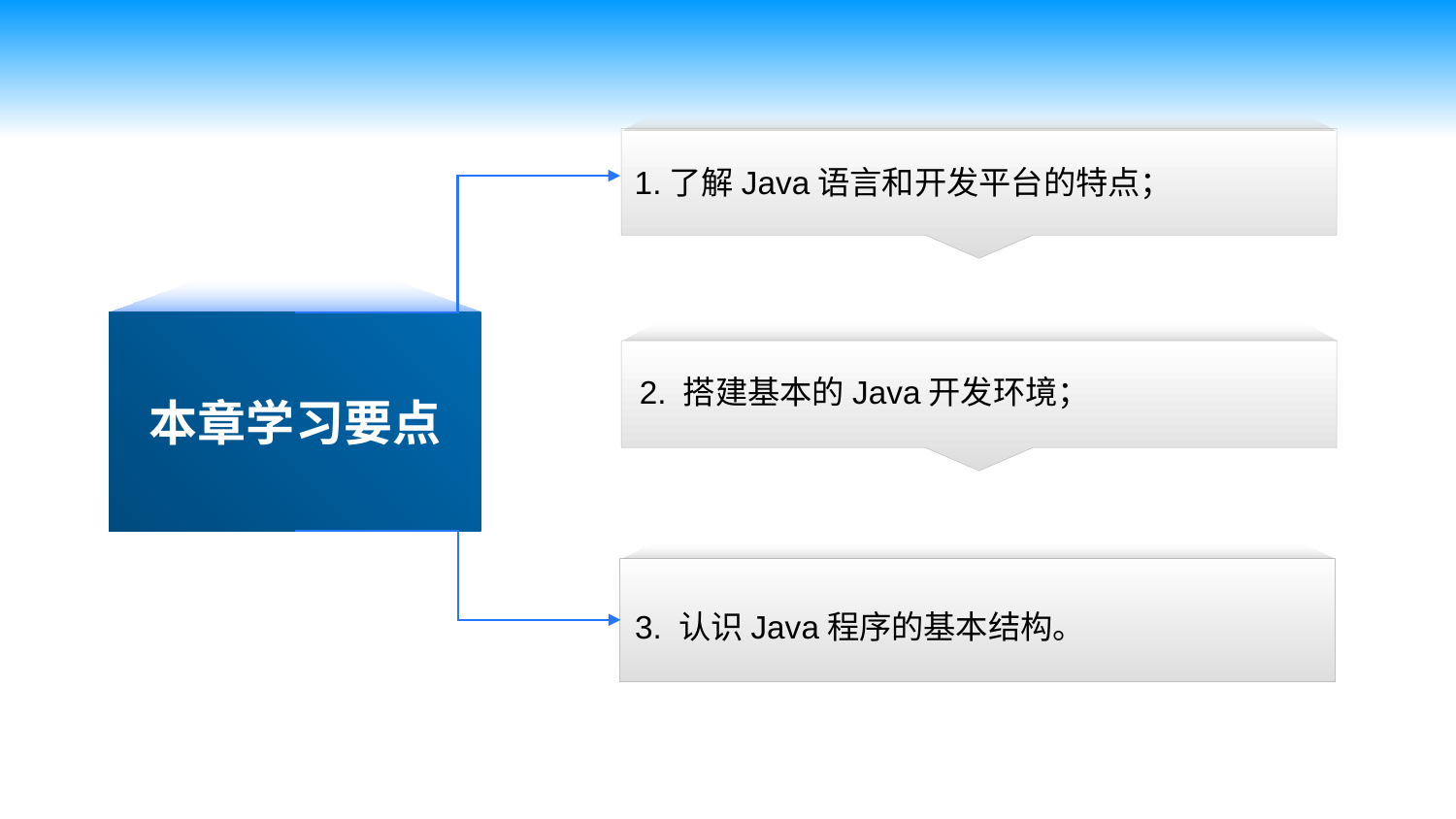

1.了解Java语言和开发平台的特点；

本章学习要点

2. 搭建基本的Java开发环境；

3. 认识Java程序的基本结构。